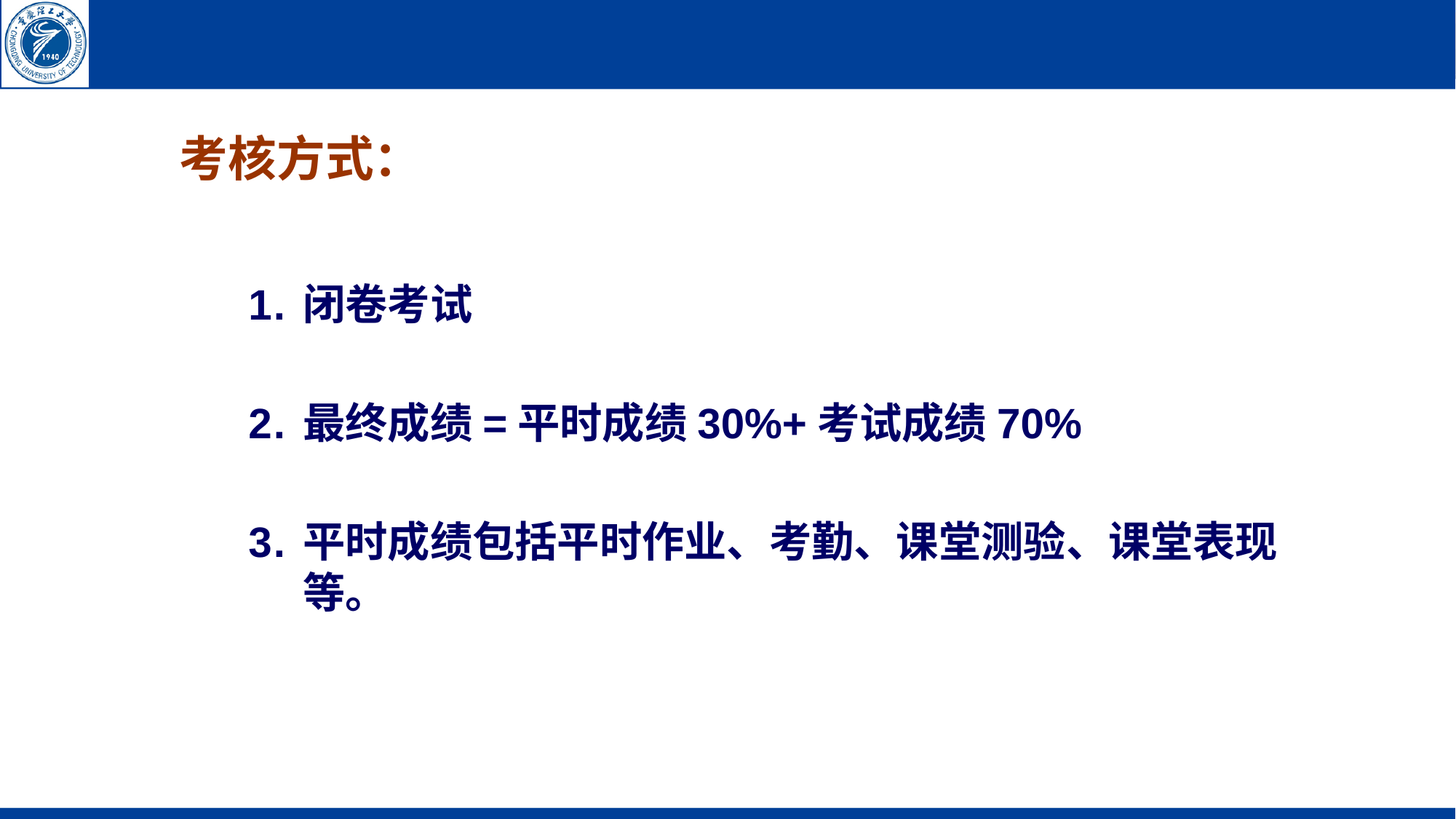

考核方式：
闭卷考试

最终成绩=平时成绩30%+考试成绩70%

平时成绩包括平时作业、考勤、课堂测验、课堂表现等。

11:33 AM
14